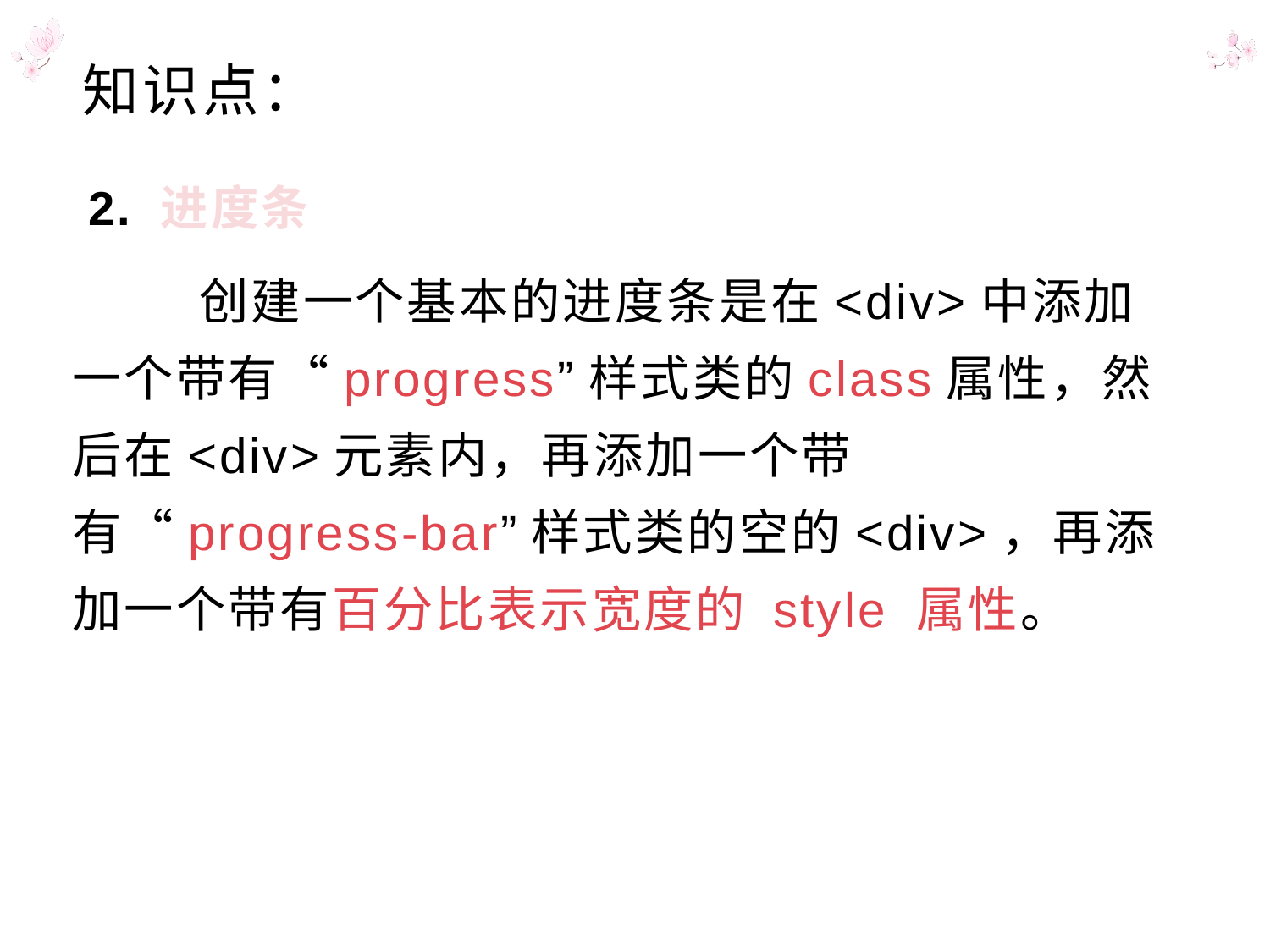

# 知识点：
 2. 进度条
	创建一个基本的进度条是在<div>中添加一个带有“progress”样式类的class属性，然后在<div>元素内，再添加一个带有“progress-bar”样式类的空的<div>，再添加一个带有百分比表示宽度的 style 属性。